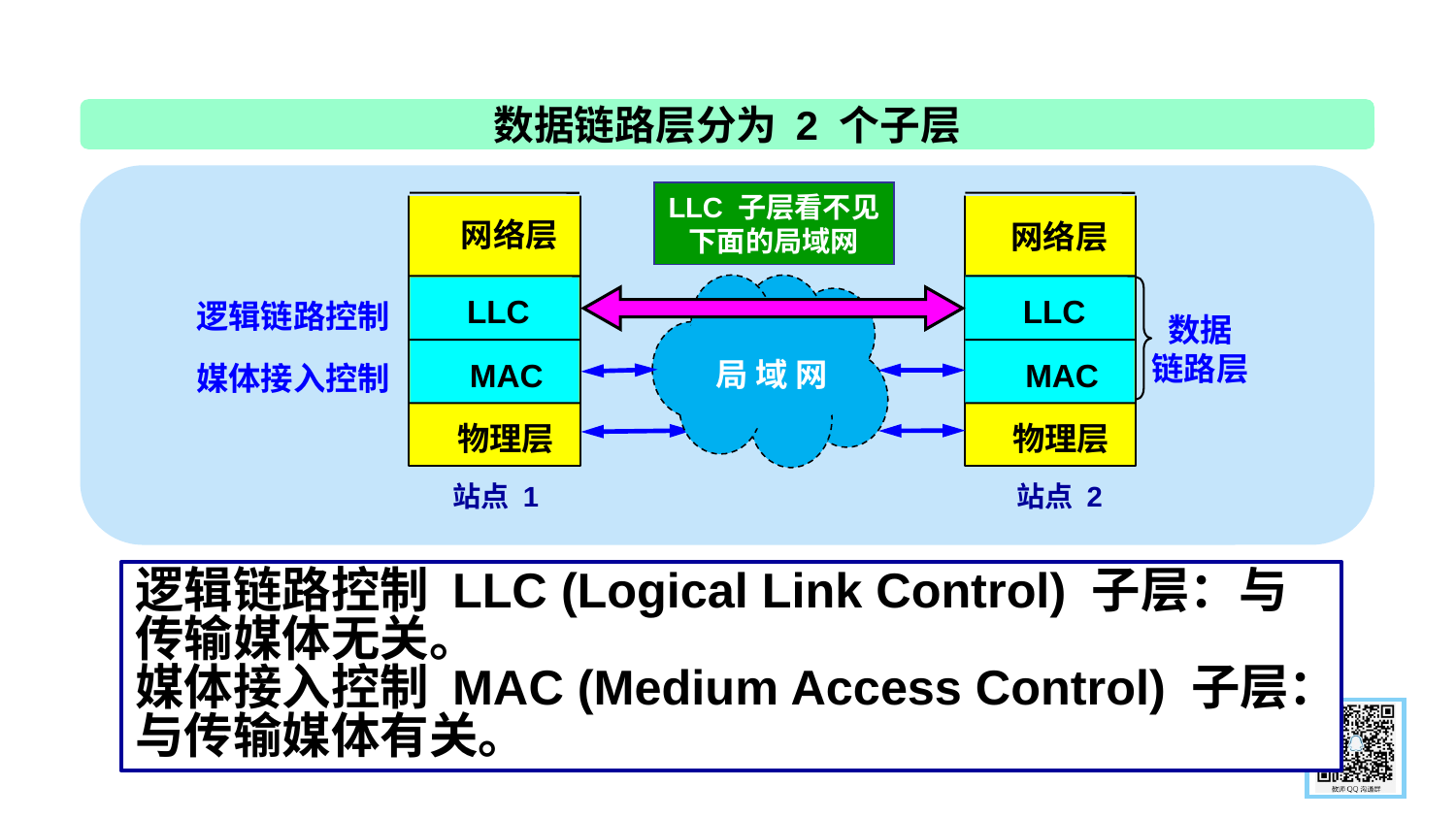

数据链路层分为 2 个子层

LLC 子层看不见
下面的局域网

网络层
网络层

局 域 网

LLC
LLC

逻辑链路控制
数据
链路层

MAC
MAC
媒体接入控制

物理层
物理层

站点 1
站点 2
逻辑链路控制 LLC (Logical Link Control) 子层：与传输媒体无关。
媒体接入控制 MAC (Medium Access Control) 子层：与传输媒体有关。